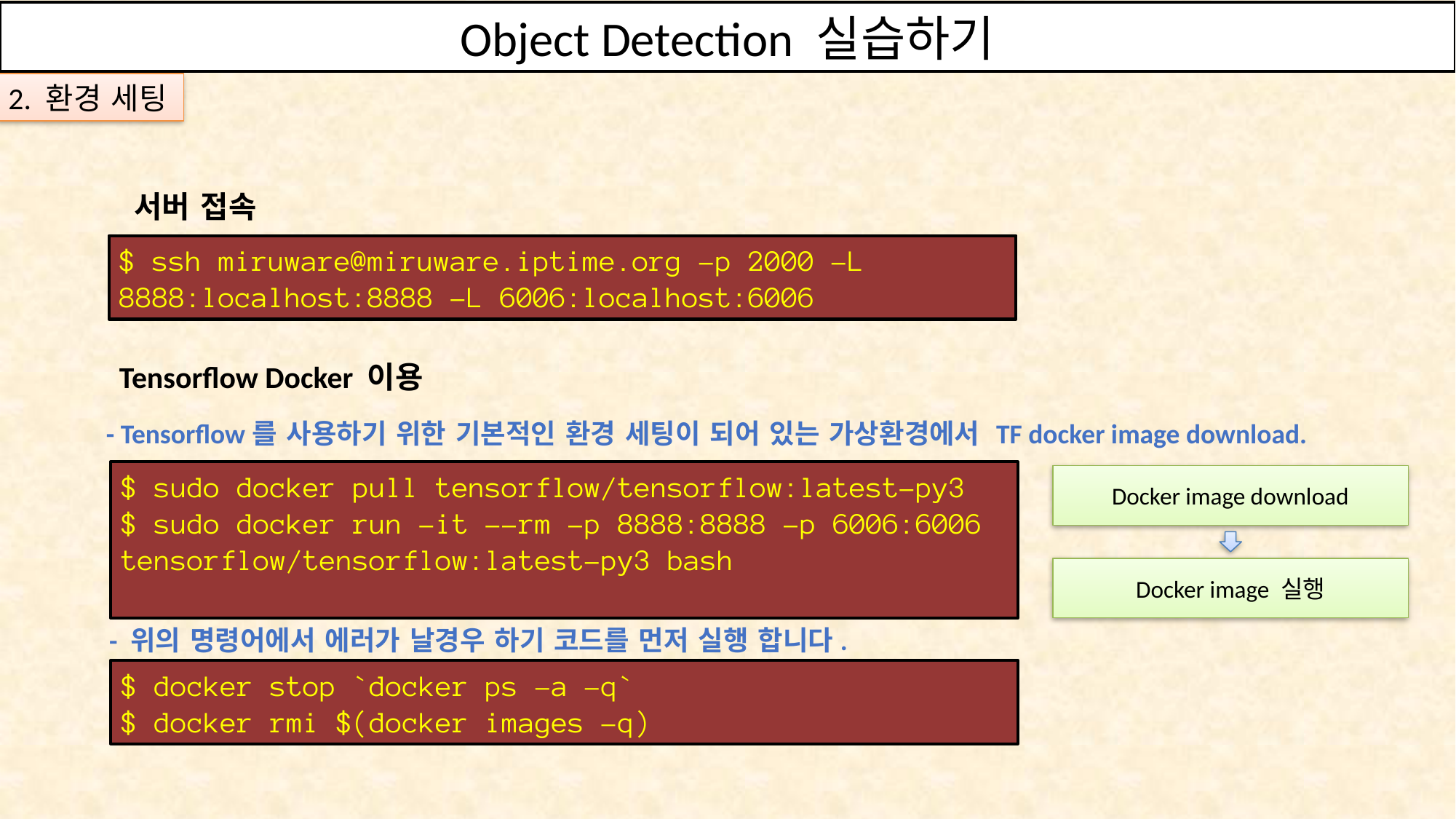

Object Detection 실습하기
2. 환경 세팅
 서버 접속
$ ssh miruware@miruware.iptime.org -p 2000 -L 8888:localhost:8888 -L 6006:localhost:6006
 Tensorflow Docker 이용
- Tensorflow를 사용하기 위한 기본적인 환경 세팅이 되어 있는 가상환경에서 TF docker image download.
$ sudo docker pull tensorflow/tensorflow:latest-py3
$ sudo docker run -it --rm -p 8888:8888 -p 6006:6006 tensorflow/tensorflow:latest-py3 bash
Docker image download

Docker image 실행
- 위의 명령어에서 에러가 날경우 하기 코드를 먼저 실행 합니다.
$ docker stop `docker ps –a –q`
$ docker rmi $(docker images –q)